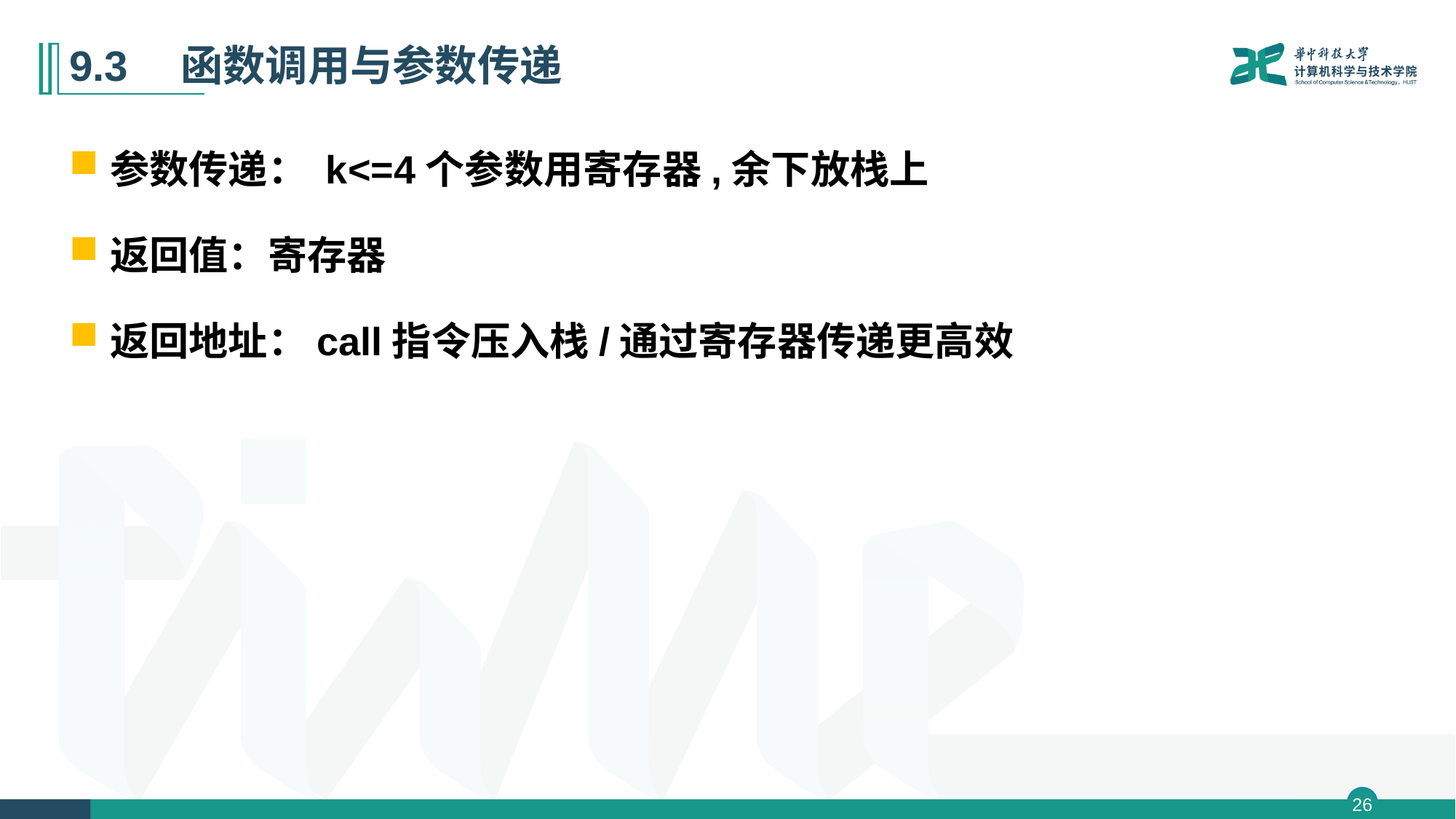

# 9.3　函数调用与参数传递
参数传递： k<=4个参数用寄存器,余下放栈上
返回值：寄存器
返回地址：call指令压入栈/通过寄存器传递更高效